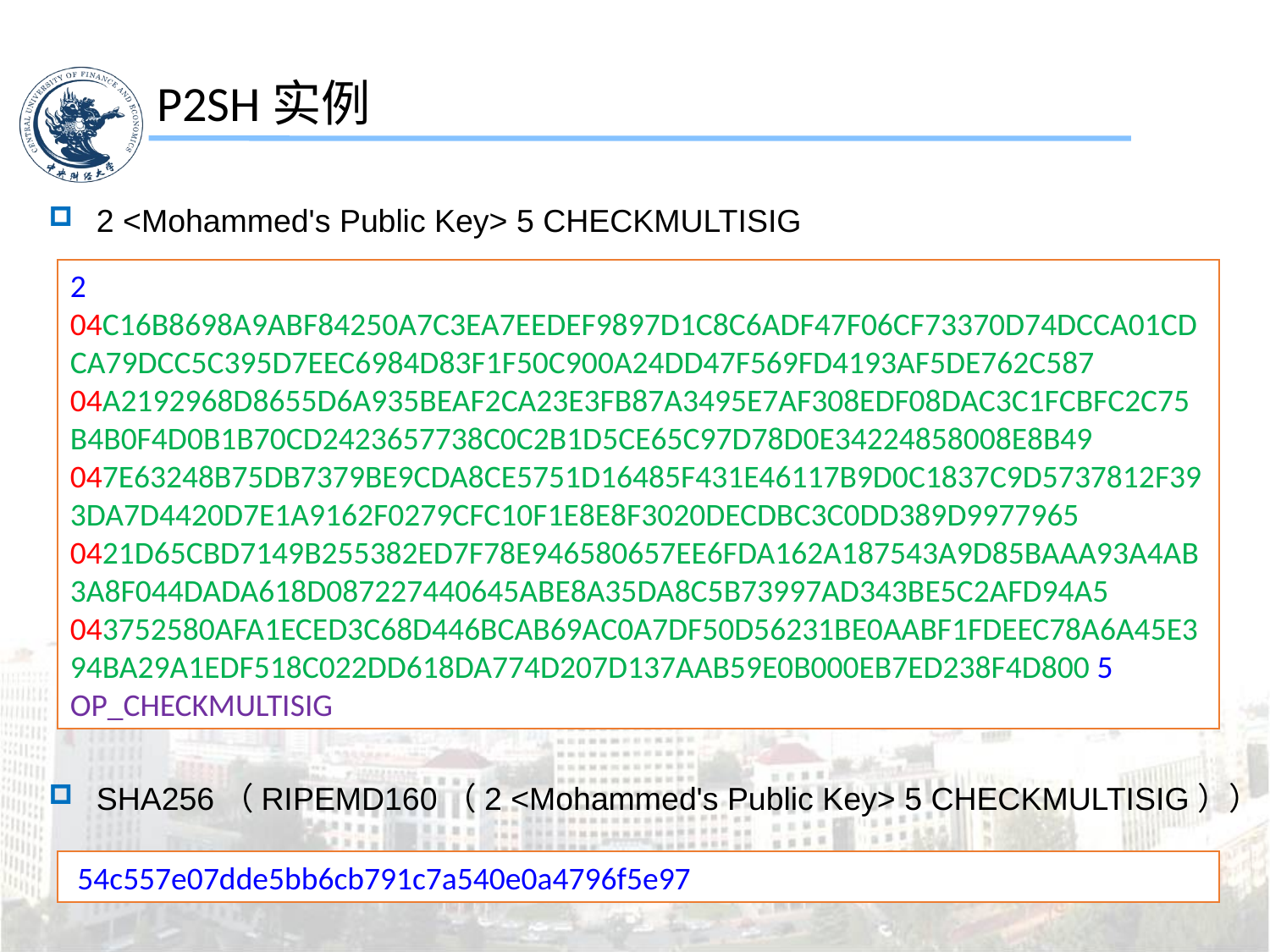

P2SH实例
2 <Mohammed's Public Key> 5 CHECKMULTISIG
2 04C16B8698A9ABF84250A7C3EA7EEDEF9897D1C8C6ADF47F06CF73370D74DCCA01CDCA79DCC5C395D7EEC6984D83F1F50C900A24DD47F569FD4193AF5DE762C587 04A2192968D8655D6A935BEAF2CA23E3FB87A3495E7AF308EDF08DAC3C1FCBFC2C75B4B0F4D0B1B70CD2423657738C0C2B1D5CE65C97D78D0E34224858008E8B49 047E63248B75DB7379BE9CDA8CE5751D16485F431E46117B9D0C1837C9D5737812F393DA7D4420D7E1A9162F0279CFC10F1E8E8F3020DECDBC3C0DD389D9977965 0421D65CBD7149B255382ED7F78E946580657EE6FDA162A187543A9D85BAAA93A4AB3A8F044DADA618D087227440645ABE8A35DA8C5B73997AD343BE5C2AFD94A5 043752580AFA1ECED3C68D446BCAB69AC0A7DF50D56231BE0AABF1FDEEC78A6A45E394BA29A1EDF518C022DD618DA774D207D137AAB59E0B000EB7ED238F4D800 5 OP_CHECKMULTISIG
SHA256（RIPEMD160（2 <Mohammed's Public Key> 5 CHECKMULTISIG））
 54c557e07dde5bb6cb791c7a540e0a4796f5e97